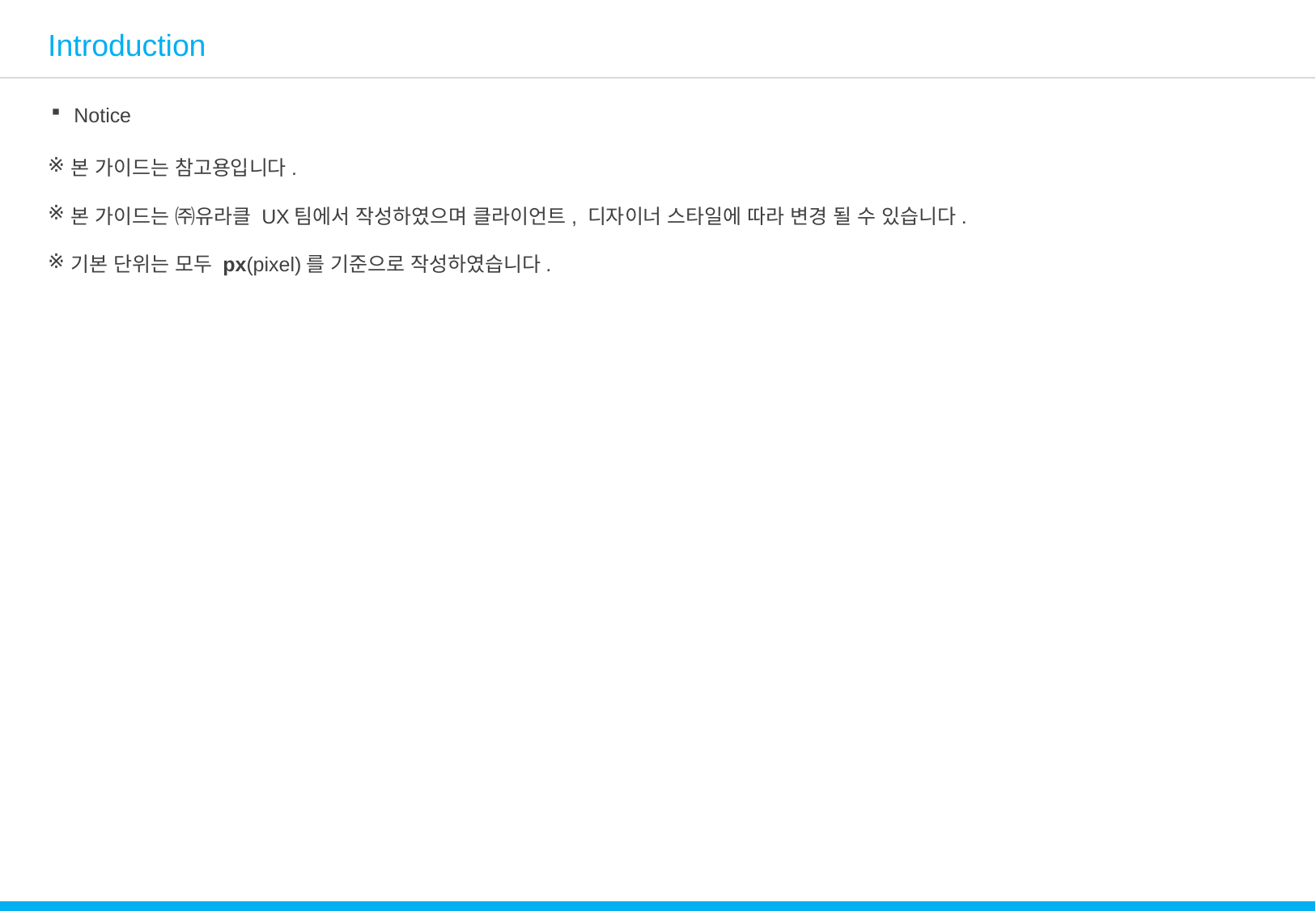

Introduction
Notice
본 가이드는 참고용입니다.

본 가이드는 ㈜유라클 UX팀에서 작성하였으며 클라이언트, 디자이너 스타일에 따라 변경 될 수 있습니다.

기본 단위는 모두 px(pixel)를 기준으로 작성하였습니다.